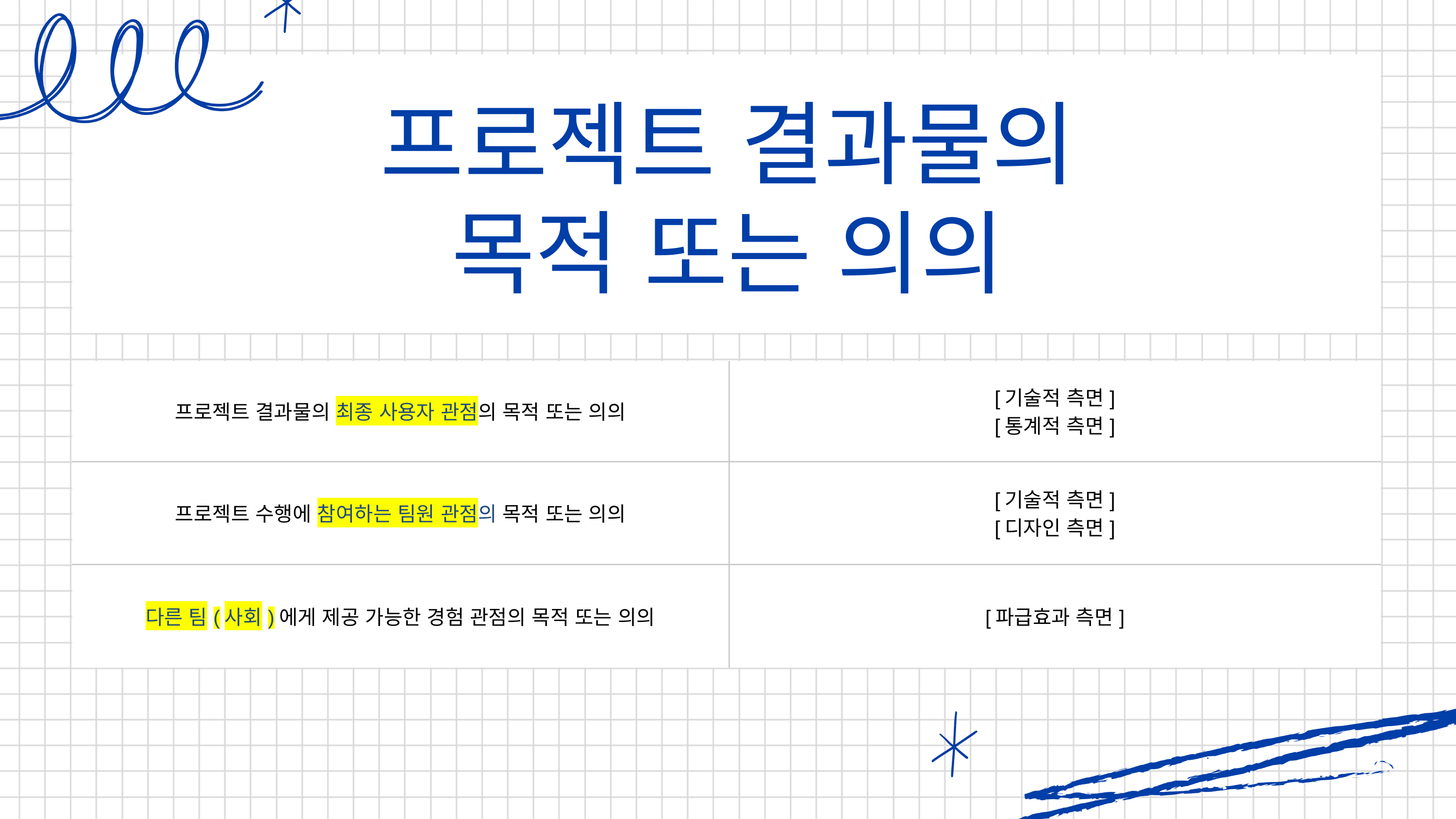

프로젝트 결과물의
목적 또는 의의
| 프로젝트 결과물의 최종 사용자 관점의 목적 또는 의의 | [기술적 측면] [통계적 측면] |
| --- | --- |
| 프로젝트 수행에 참여하는 팀원 관점의 목적 또는 의의 | [기술적 측면] [디자인 측면] |
| 다른 팀(사회)에게 제공 가능한 경험 관점의 목적 또는 의의 | [파급효과 측면] |